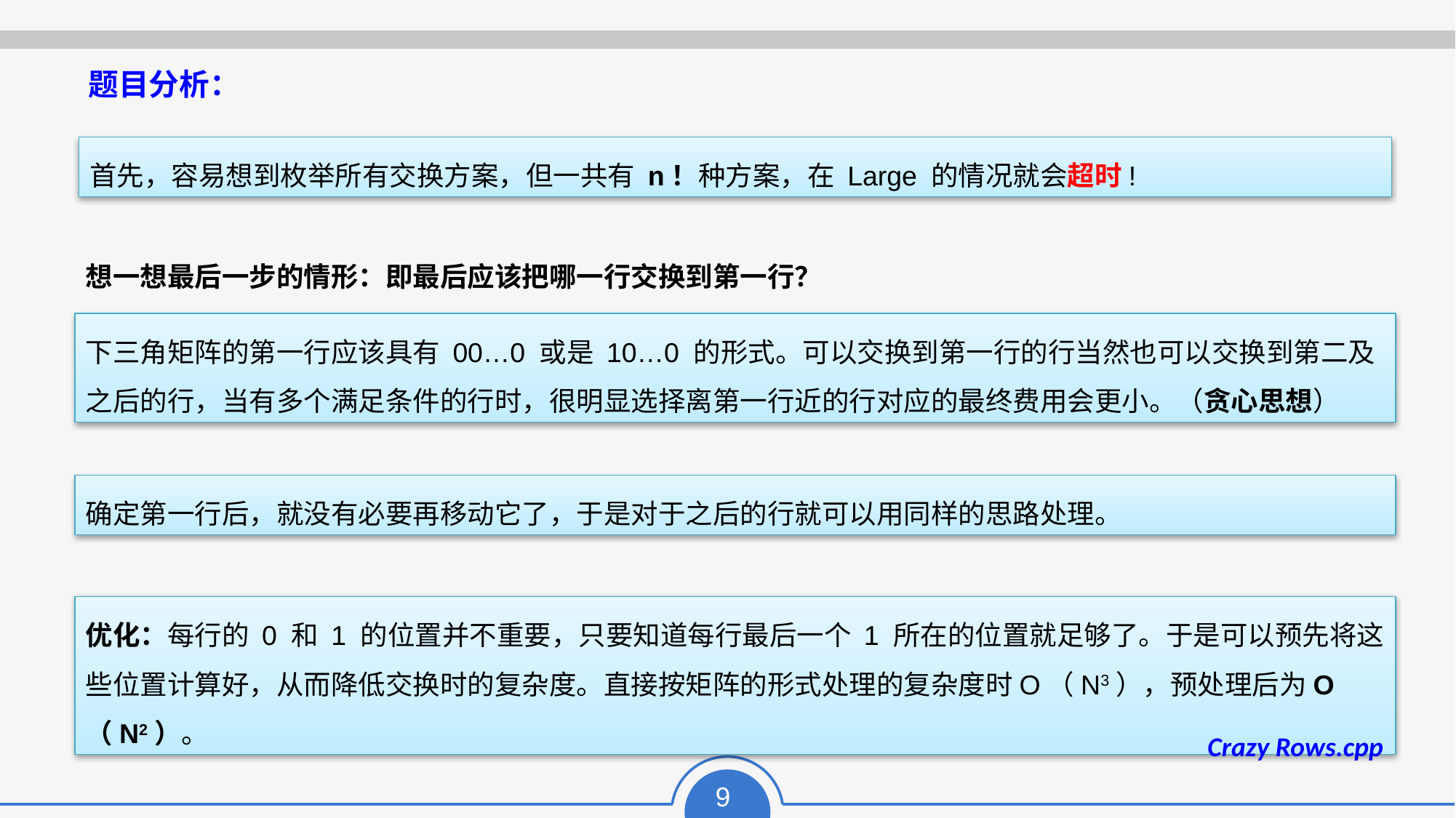

题目分析：
首先，容易想到枚举所有交换方案，但一共有 n！种方案，在 Large 的情况就会超时!
想一想最后一步的情形：即最后应该把哪一行交换到第一行？
下三角矩阵的第一行应该具有 00…0 或是 10…0 的形式。可以交换到第一行的行当然也可以交换到第二及之后的行，当有多个满足条件的行时，很明显选择离第一行近的行对应的最终费用会更小。（贪心思想）
确定第一行后，就没有必要再移动它了，于是对于之后的行就可以用同样的思路处理。
优化：每行的 0 和 1 的位置并不重要，只要知道每行最后一个 1 所在的位置就足够了。于是可以预先将这些位置计算好，从而降低交换时的复杂度。直接按矩阵的形式处理的复杂度时O（N3），预处理后为O（N2）。
Crazy Rows.cpp